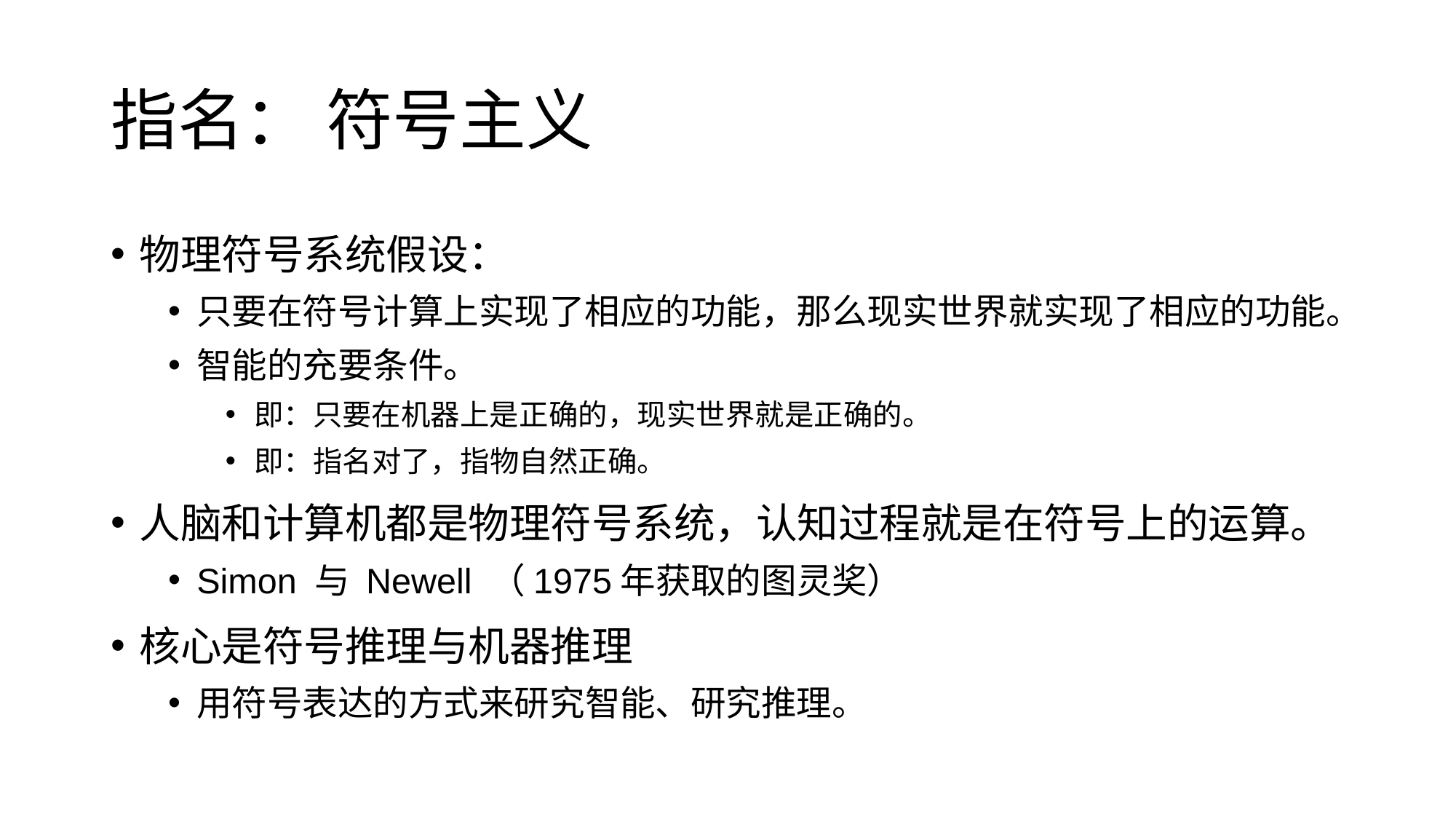

# 指名： 符号主义
物理符号系统假设：
只要在符号计算上实现了相应的功能，那么现实世界就实现了相应的功能。
智能的充要条件。
即：只要在机器上是正确的，现实世界就是正确的。
即：指名对了，指物自然正确。
人脑和计算机都是物理符号系统，认知过程就是在符号上的运算。
Simon 与 Newell （1975年获取的图灵奖）
核心是符号推理与机器推理
用符号表达的方式来研究智能、研究推理。